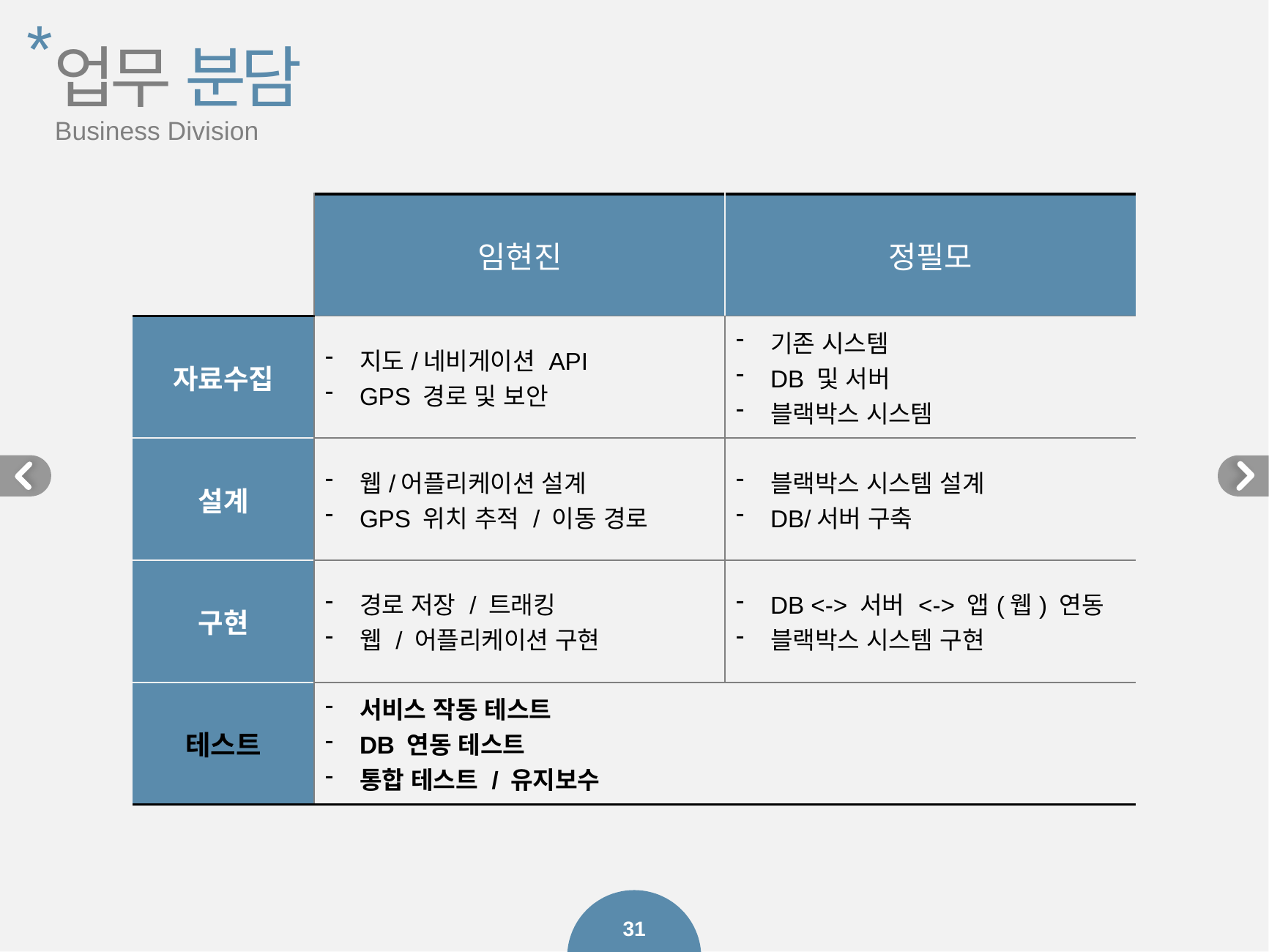

*
업무 분담
Business Division
|  | 임현진 | 정필모 |
| --- | --- | --- |
| 자료수집 | 지도/네비게이션 API GPS 경로 및 보안 | 기존 시스템 DB 및 서버 블랙박스 시스템 |
| 설계 | 웹/어플리케이션 설계 GPS 위치 추적 / 이동 경로 | 블랙박스 시스템 설계 DB/서버 구축 |
| 구현 | 경로 저장 / 트래킹 웹 / 어플리케이션 구현 | DB <-> 서버 <-> 앱(웹) 연동 블랙박스 시스템 구현 |
| 테스트 | 서비스 작동 테스트 DB 연동 테스트 통합 테스트 / 유지보수 |  |